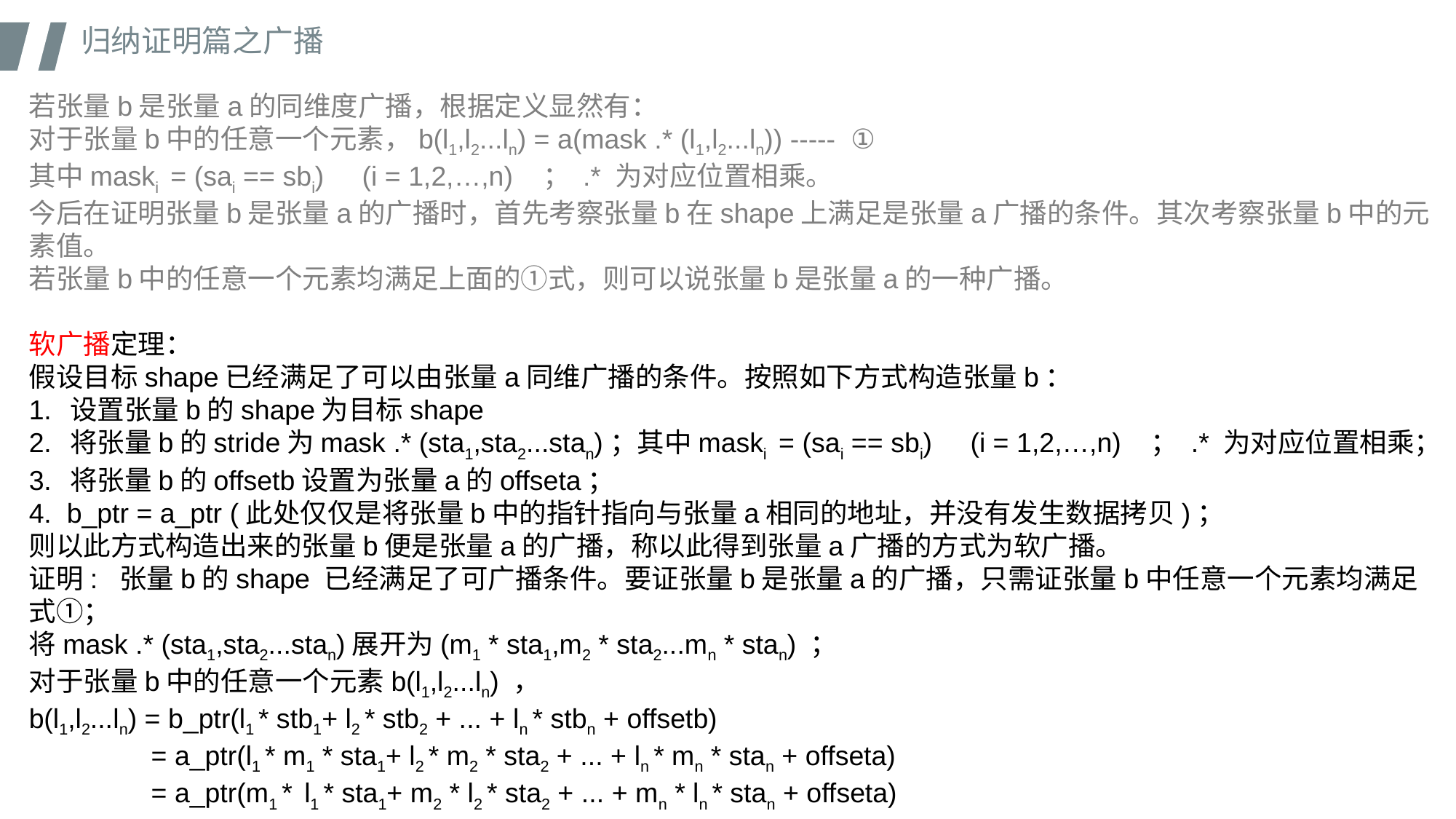

归纳证明篇之广播

若张量b是张量a的同维度广播，根据定义显然有：
对于张量b中的任意一个元素，b(l1,l2...ln) = a(mask .* (l1,l2...ln)) -----  ①
其中maski  = (sai == sbi)     (i = 1,2,…,n)   ； .* 为对应位置相乘。
今后在证明张量b是张量a的广播时，首先考察张量b在shape上满足是张量a广播的条件。其次考察张量b中的元素值。
若张量b中的任意一个元素均满足上面的①式，则可以说张量b是张量a的一种广播。

软广播定理：
假设目标shape已经满足了可以由张量a同维广播的条件。按照如下方式构造张量b：
设置张量b的shape为目标shape
将张量b的stride为mask .* (sta1,sta2...stan)；其中maski  = (sai == sbi)     (i = 1,2,…,n)   ； .* 为对应位置相乘；
将张量b的offsetb设置为张量a的offseta；
4.  b_ptr = a_ptr (此处仅仅是将张量b中的指针指向与张量a相同的地址，并没有发生数据拷贝)；
则以此方式构造出来的张量b便是张量a的广播，称以此得到张量a广播的方式为软广播。
证明:  张量b的shape 已经满足了可广播条件。要证张量b是张量a的广播，只需证张量b中任意一个元素均满足式①；
将mask .* (sta1,sta2...stan)展开为(m1 * sta1,m2 * sta2...mn * stan) ；
对于张量b中的任意一个元素b(l1,l2...ln) ，
b(l1,l2...ln) = b_ptr(l1 * stb1+ l2 * stb2 + ... + ln * stbn + offsetb)
                = a_ptr(l1 * m1 * sta1+ l2 * m2 * sta2 + ... + ln * mn * stan + offseta)
                = a_ptr(m1 *  l1 * sta1+ m2 * l2 * sta2 + ... + mn * ln * stan + offseta)
                = a_ptr(m1 *  l1 , m2 *  l2 ,…, mn *  ln )
                = a(mask .* (l1,l2...ln))                                                           证毕